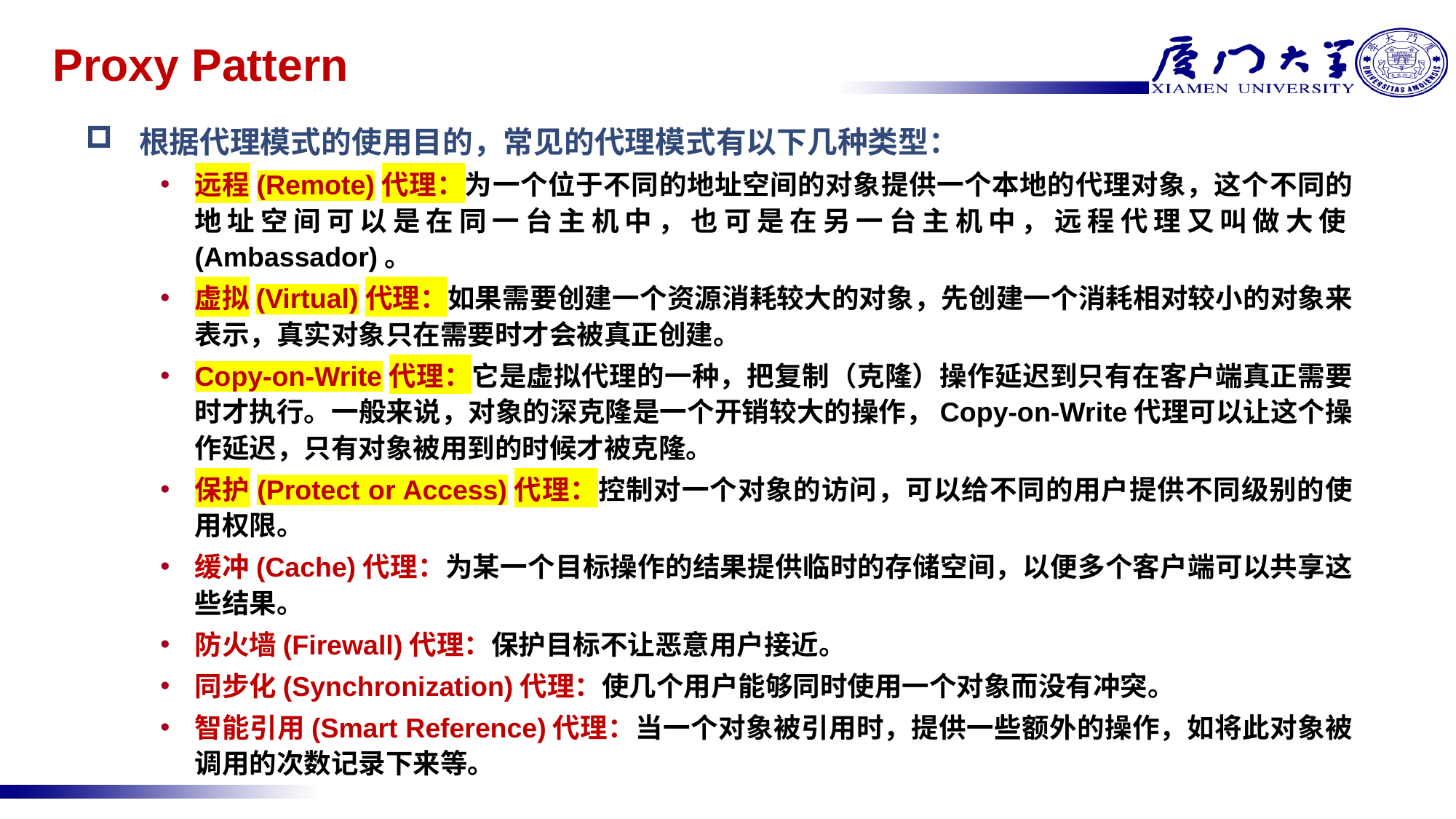

# Proxy Pattern
根据代理模式的使用目的，常见的代理模式有以下几种类型：
远程(Remote)代理：为一个位于不同的地址空间的对象提供一个本地的代理对象，这个不同的地址空间可以是在同一台主机中，也可是在另一台主机中，远程代理又叫做大使(Ambassador)。
虚拟(Virtual)代理：如果需要创建一个资源消耗较大的对象，先创建一个消耗相对较小的对象来表示，真实对象只在需要时才会被真正创建。
Copy-on-Write代理：它是虚拟代理的一种，把复制（克隆）操作延迟到只有在客户端真正需要时才执行。一般来说，对象的深克隆是一个开销较大的操作，Copy-on-Write代理可以让这个操作延迟，只有对象被用到的时候才被克隆。
保护(Protect or Access)代理：控制对一个对象的访问，可以给不同的用户提供不同级别的使用权限。
缓冲(Cache)代理：为某一个目标操作的结果提供临时的存储空间，以便多个客户端可以共享这些结果。
防火墙(Firewall)代理：保护目标不让恶意用户接近。
同步化(Synchronization)代理：使几个用户能够同时使用一个对象而没有冲突。
智能引用(Smart Reference)代理：当一个对象被引用时，提供一些额外的操作，如将此对象被调用的次数记录下来等。